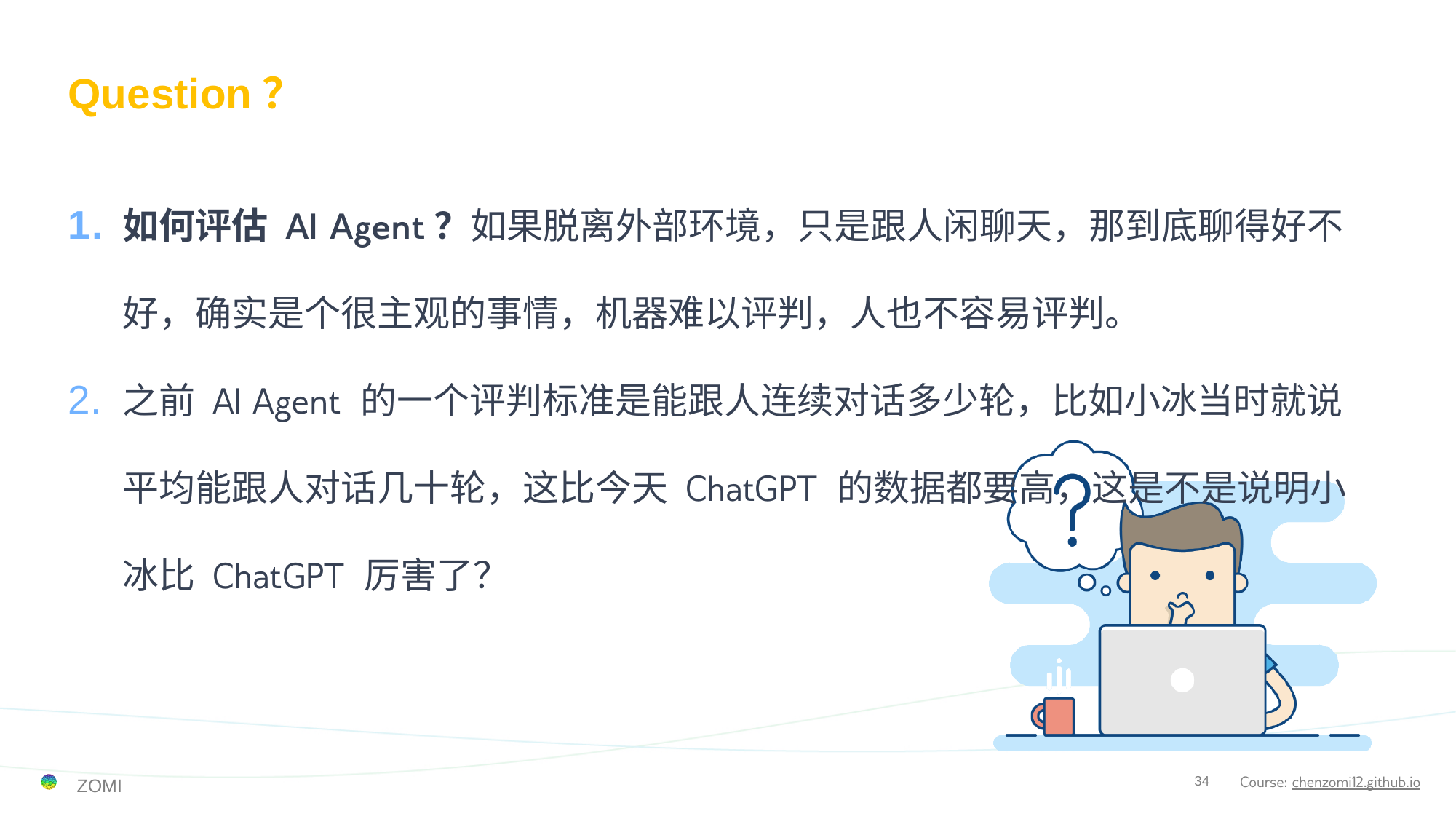

# Question？
如何评估 AI Agent？如果脱离外部环境，只是跟人闲聊天，那到底聊得好不好，确实是个很主观的事情，机器难以评判，人也不容易评判。
之前 AI Agent 的一个评判标准是能跟人连续对话多少轮，比如小冰当时就说平均能跟人对话几十轮，这比今天 ChatGPT 的数据都要高，这是不是说明小冰比 ChatGPT 厉害了？